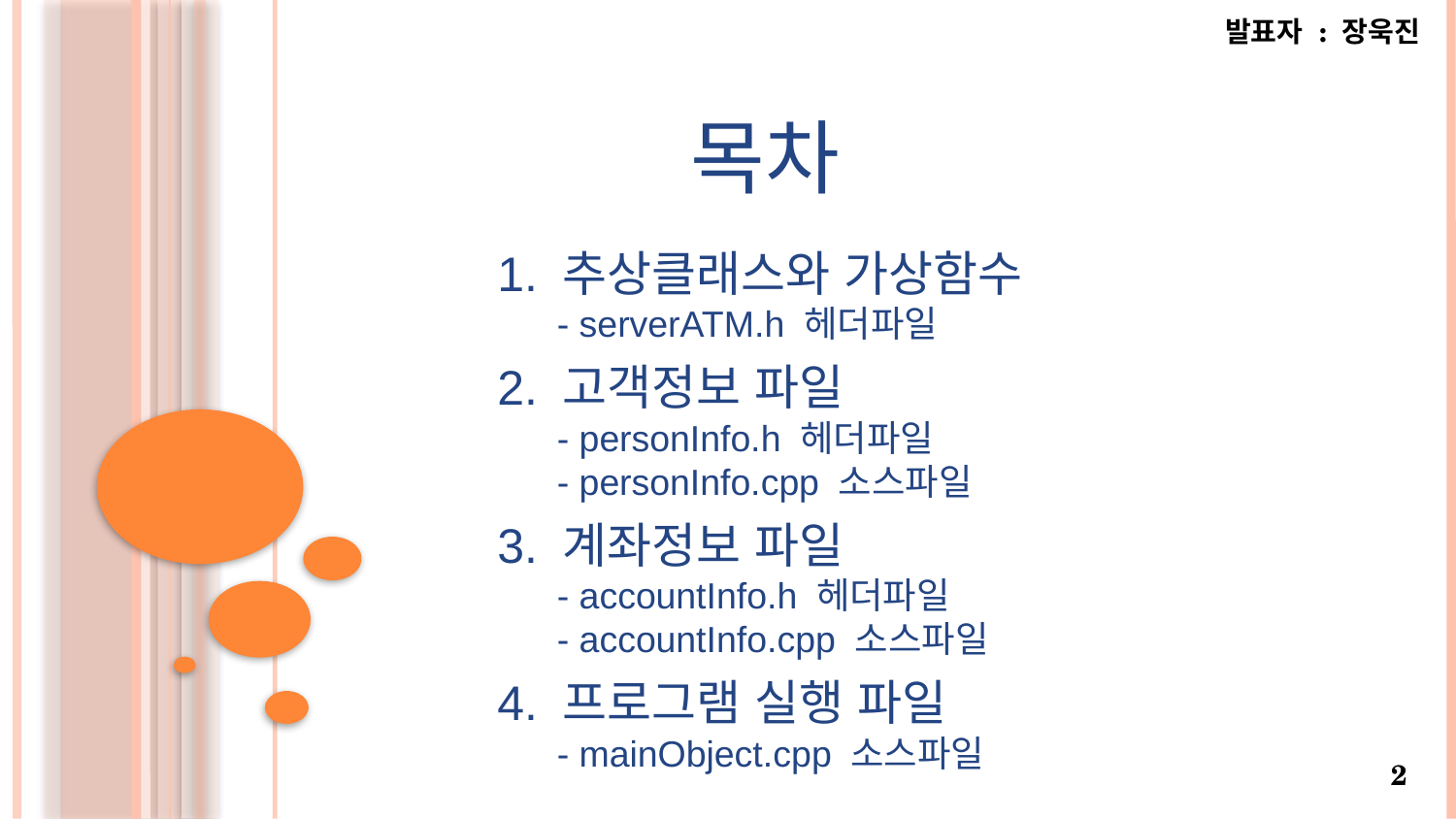

발표자 : 장욱진
목차
1. 추상클래스와 가상함수
     - serverATM.h 헤더파일
2. 고객정보 파일
     - personInfo.h 헤더파일
     - personInfo.cpp 소스파일
3. 계좌정보 파일
     - accountInfo.h 헤더파일
     - accountInfo.cpp 소스파일
4. 프로그램 실행 파일
     - mainObject.cpp 소스파일
2